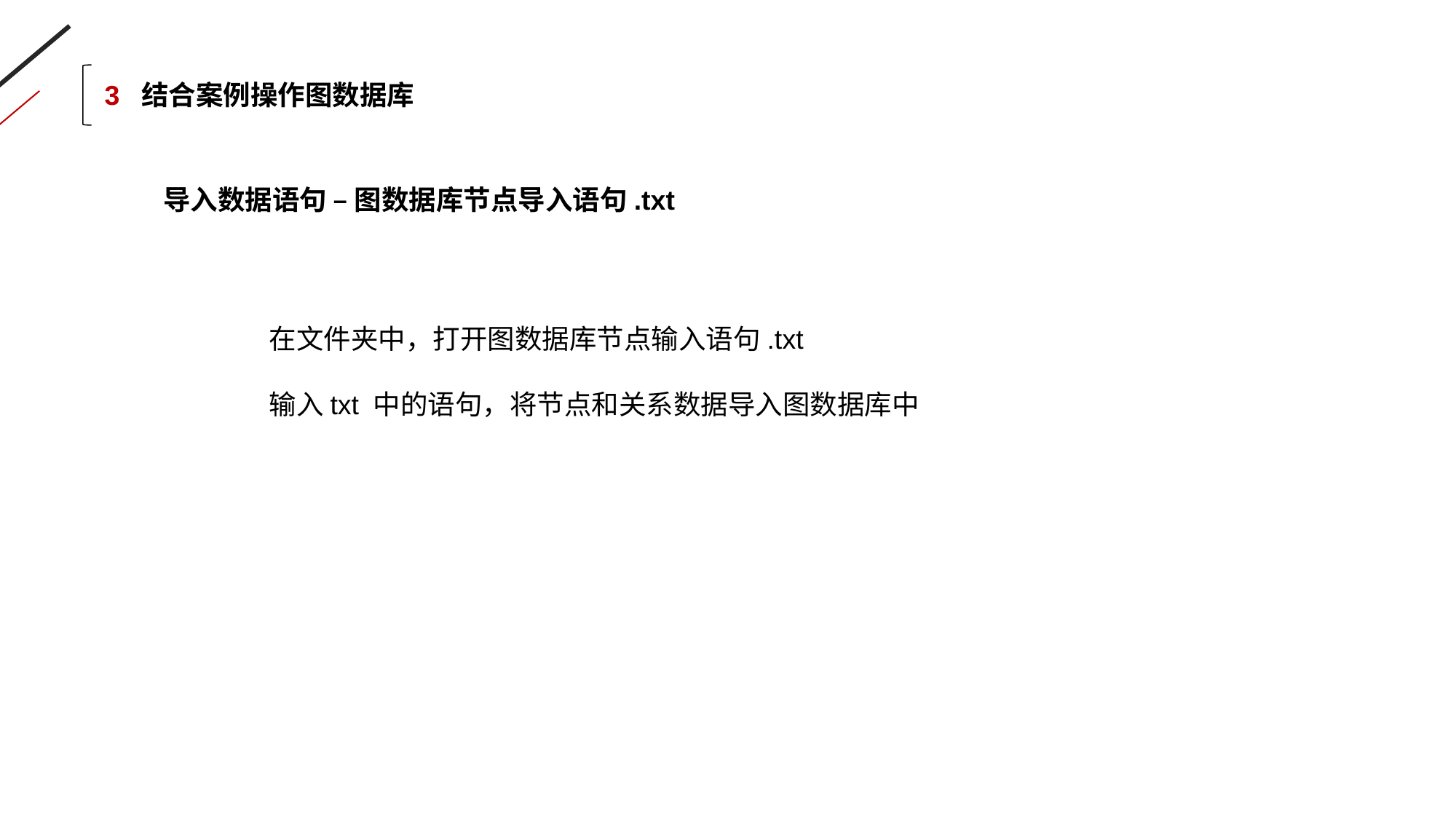

3  结合案例操作图数据库
导入数据语句 – 图数据库节点导入语句.txt
在文件夹中，打开图数据库节点输入语句.txt

输入txt 中的语句，将节点和关系数据导入图数据库中